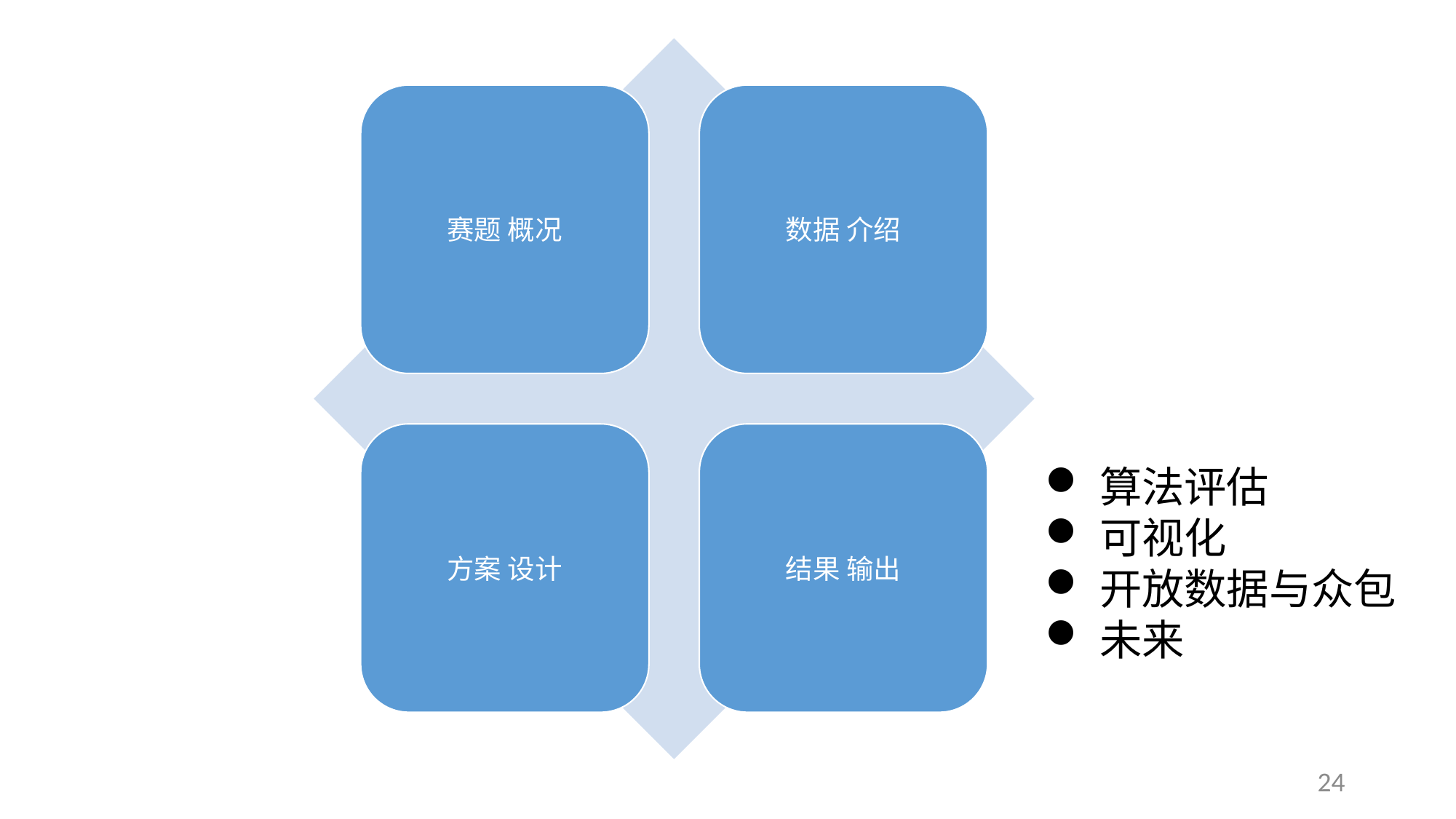

数据 介绍
方案 设计
结果 输出
赛题 概况
算法评估
可视化
开放数据与众包
未来
24